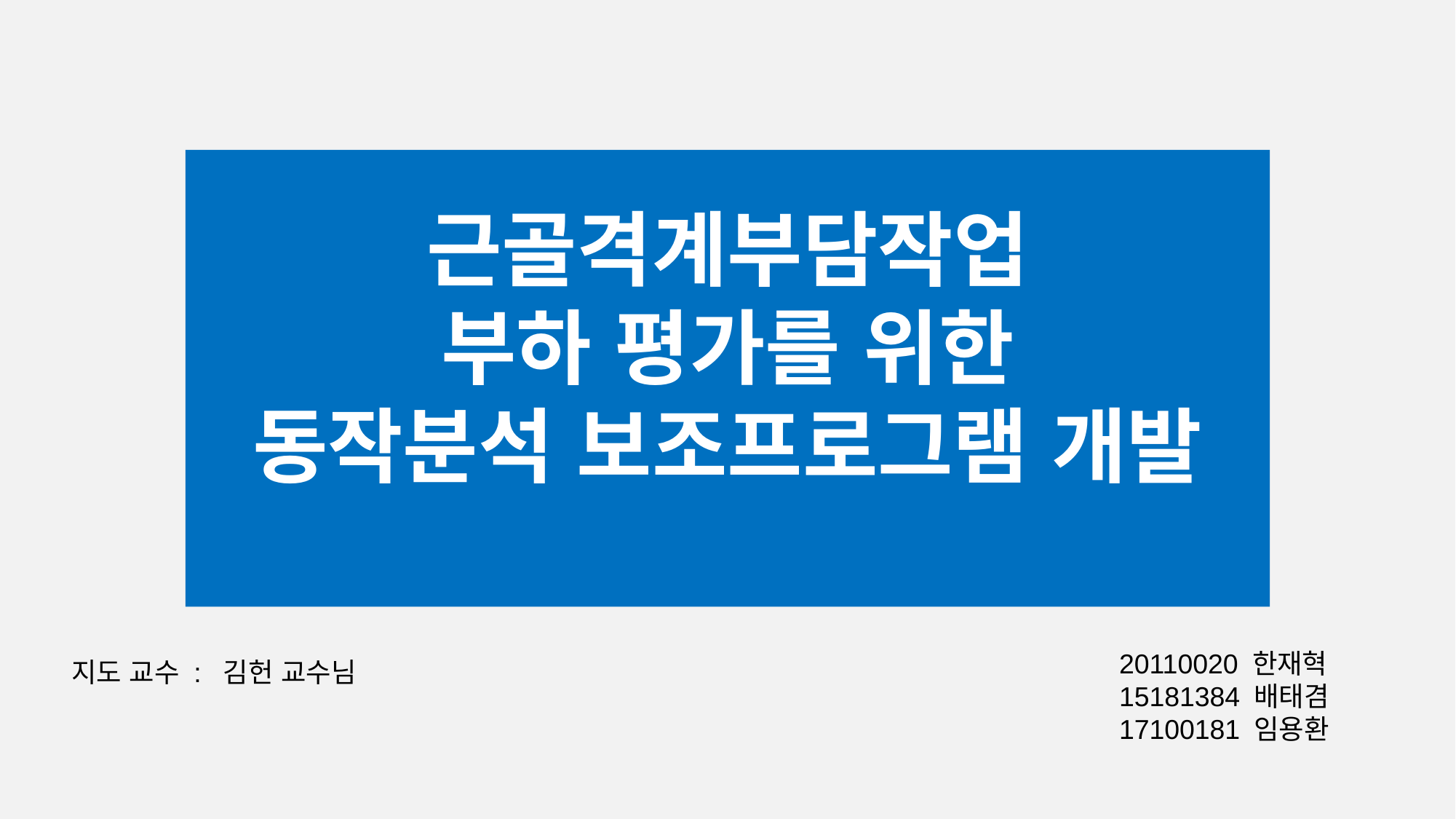

근골격계부담작업
부하 평가를 위한
동작분석 보조프로그램 개발
20110020 한재혁
15181384 배태겸
17100181 임용환
지도 교수 :  김헌 교수님